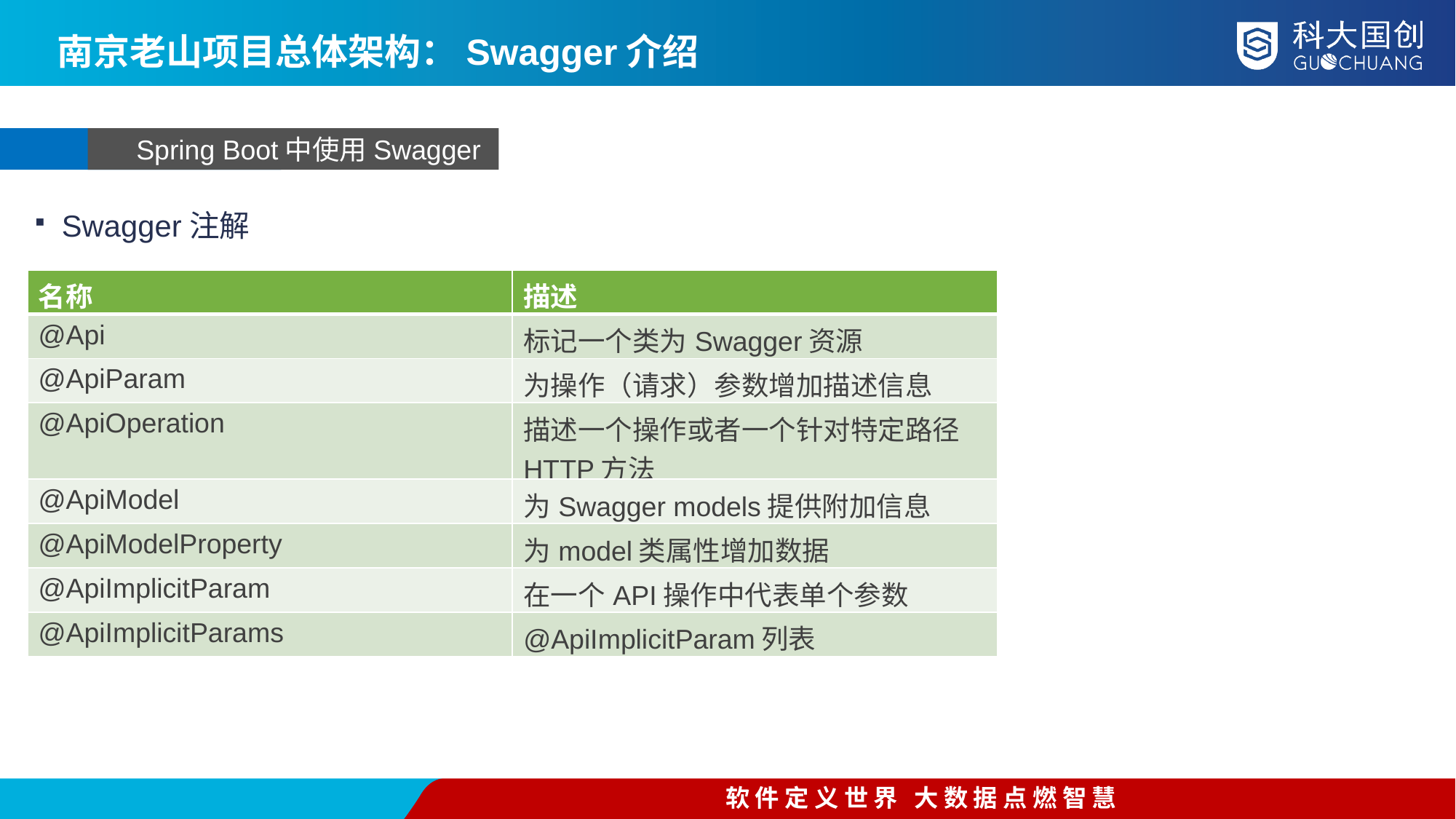

南京老山项目总体架构：Swagger介绍
Spring Boot中使用Swagger

Swagger注解

| 名称 | 描述 |
| --- | --- |
| @Api | 标记一个类为Swagger资源 |
| @ApiParam | 为操作（请求）参数增加描述信息 |
| @ApiOperation | 描述一个操作或者一个针对特定路径HTTP方法 |
| @ApiModel | 为Swagger models提供附加信息 |
| @ApiModelProperty | 为model类属性增加数据 |
| @ApiImplicitParam | 在一个API操作中代表单个参数 |
| @ApiImplicitParams | @ApiImplicitParam列表 |